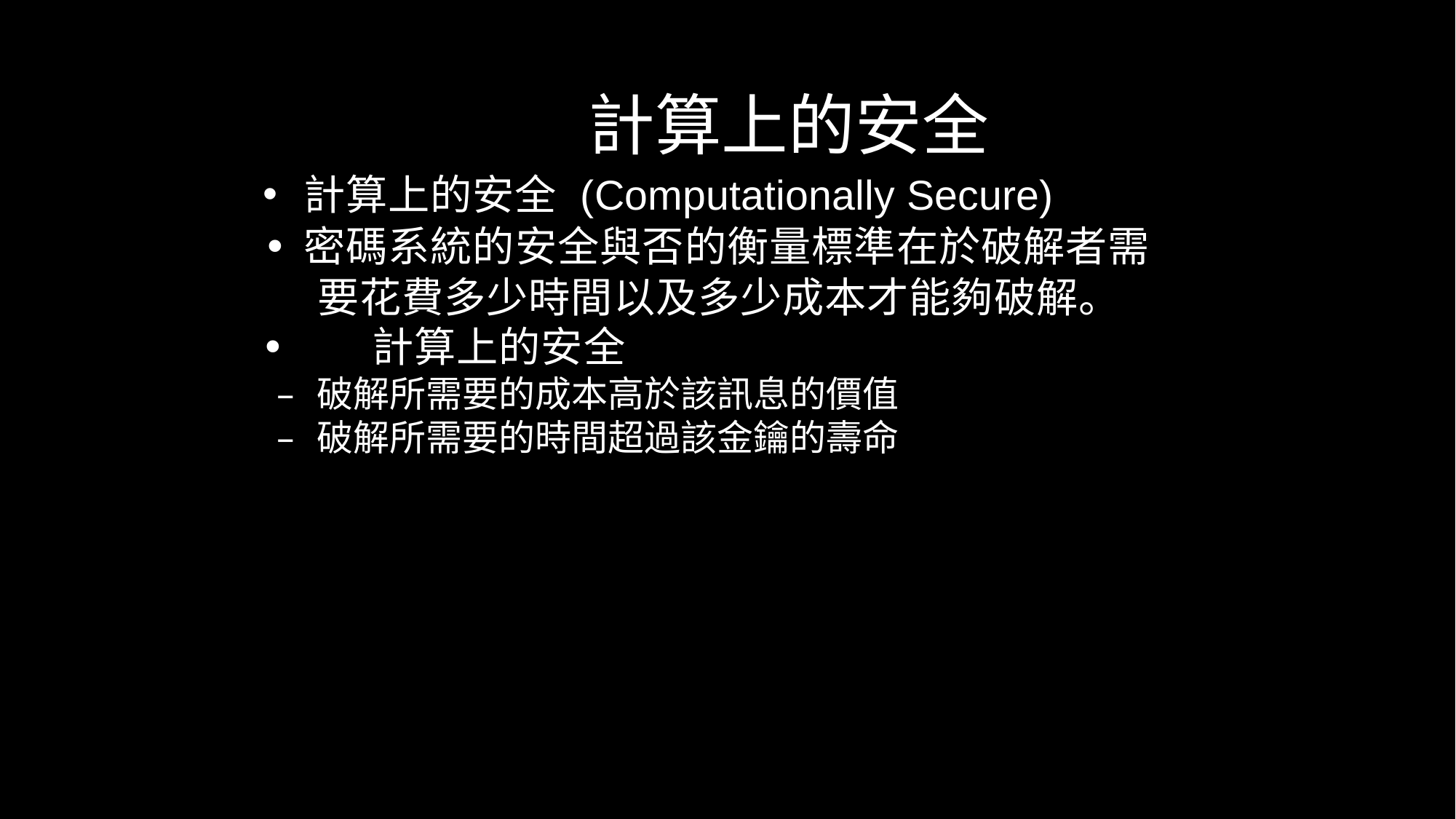

計算上的安全
計算上的安全 (Computationally Secure)
•	密碼系統的安全與否的衡量標準在於破解者需  要花費多少時間以及多少成本才能夠破解。
•	計算上的安全
– 破解所需要的成本高於該訊息的價值
– 破解所需要的時間超過該金鑰的壽命